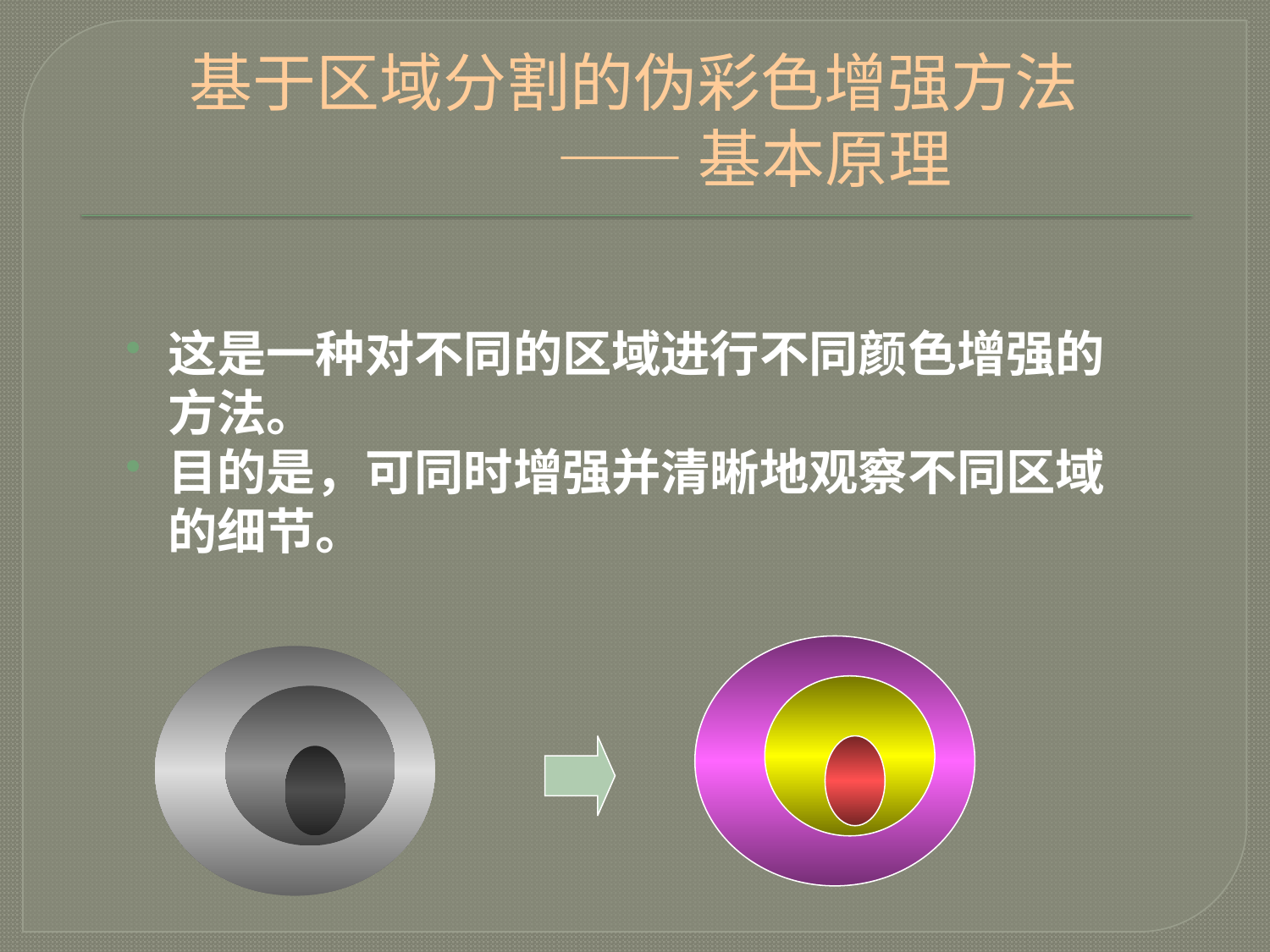

# 基于区域分割的伪彩色增强方法 —— 基本原理
这是一种对不同的区域进行不同颜色增强的方法。
目的是，可同时增强并清晰地观察不同区域的细节。